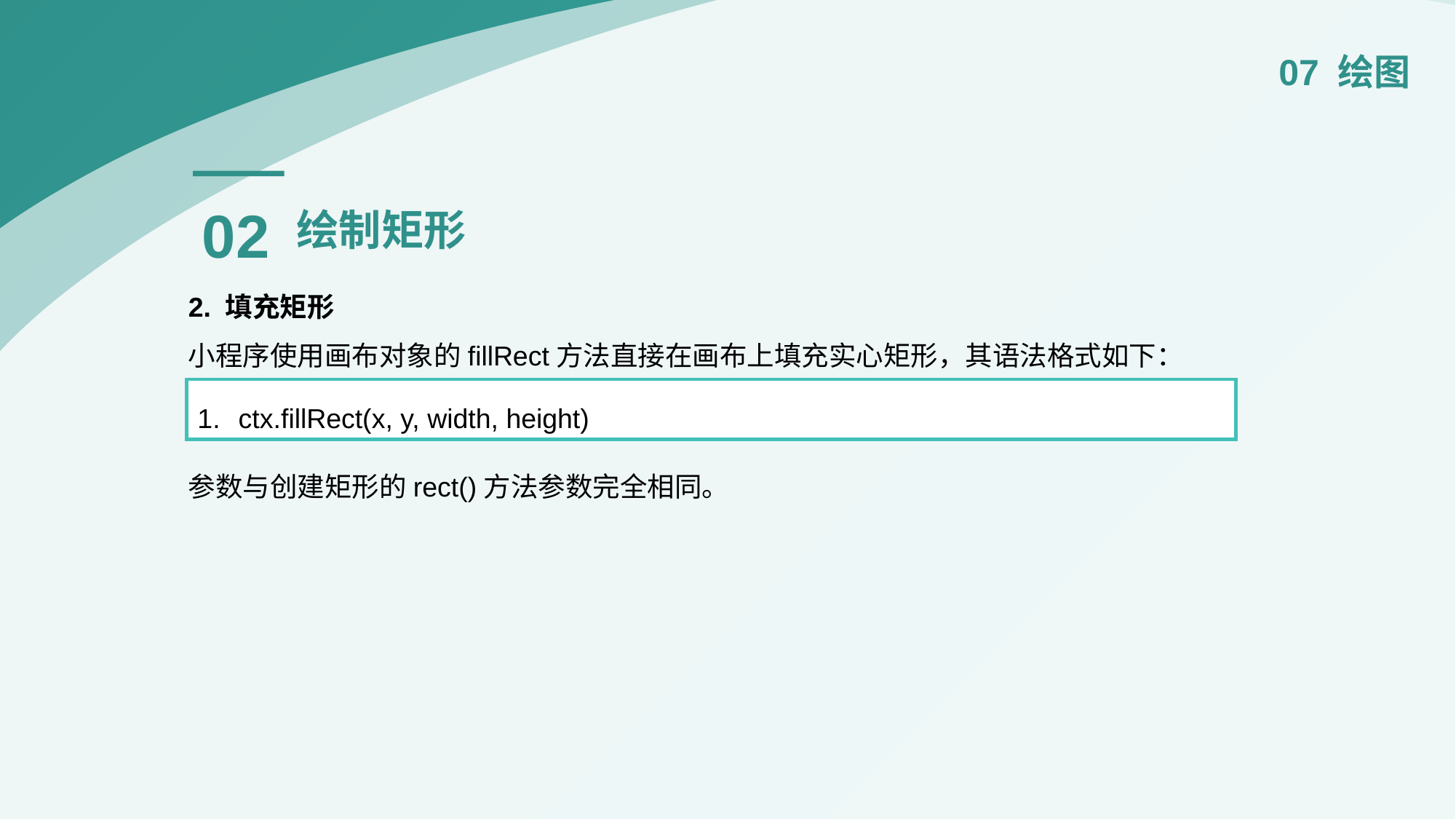

07 绘图
02

绘制矩形
2. 填充矩形
小程序使用画布对象的fillRect方法直接在画布上填充实心矩形，其语法格式如下：

参数与创建矩形的rect()方法参数完全相同。
ctx.fillRect(x, y, width, height)